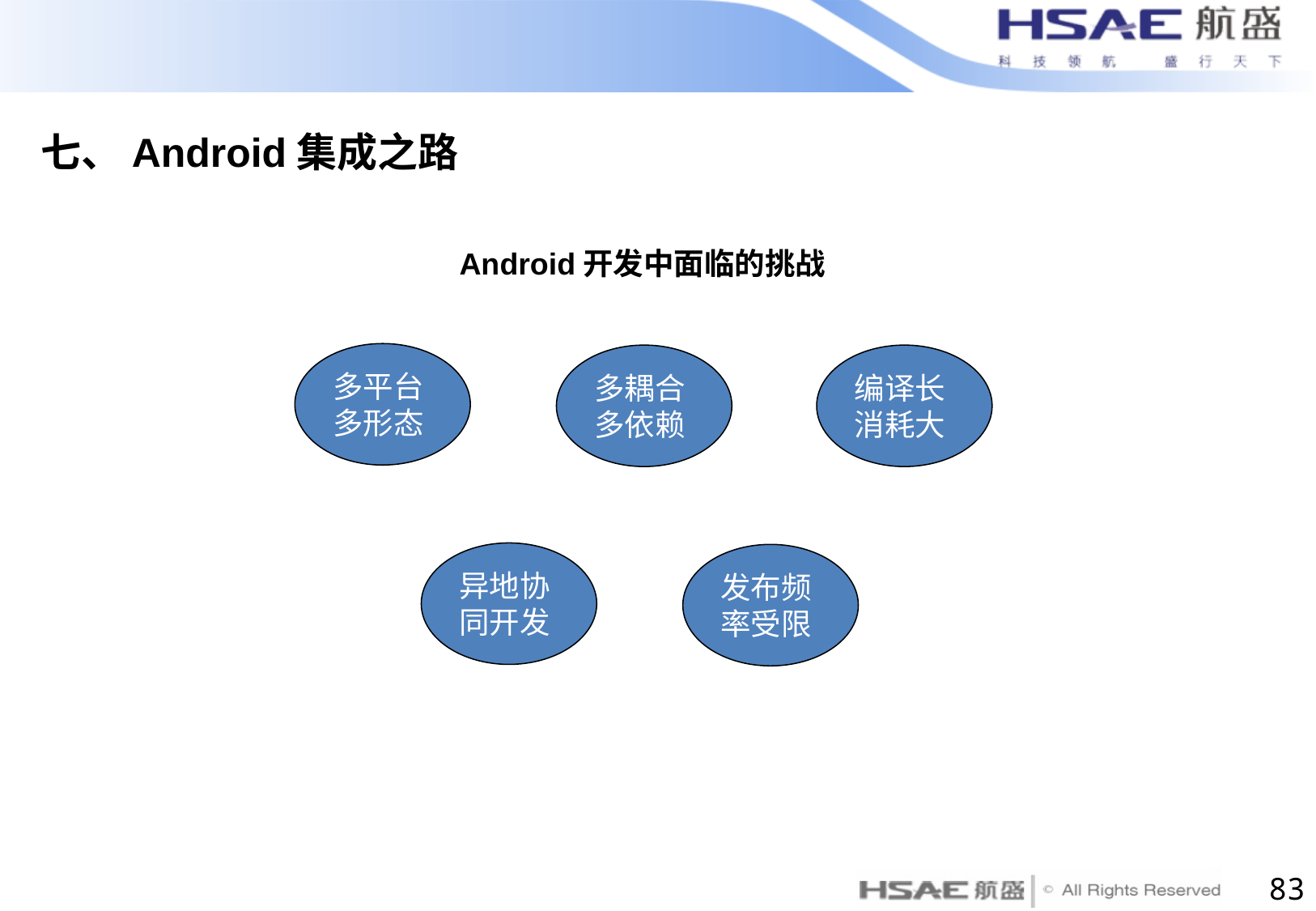

七、Android集成之路
Android开发中面临的挑战
多平台
多形态
多耦合
多依赖
编译长
消耗大
异地协同开发
发布频率受限